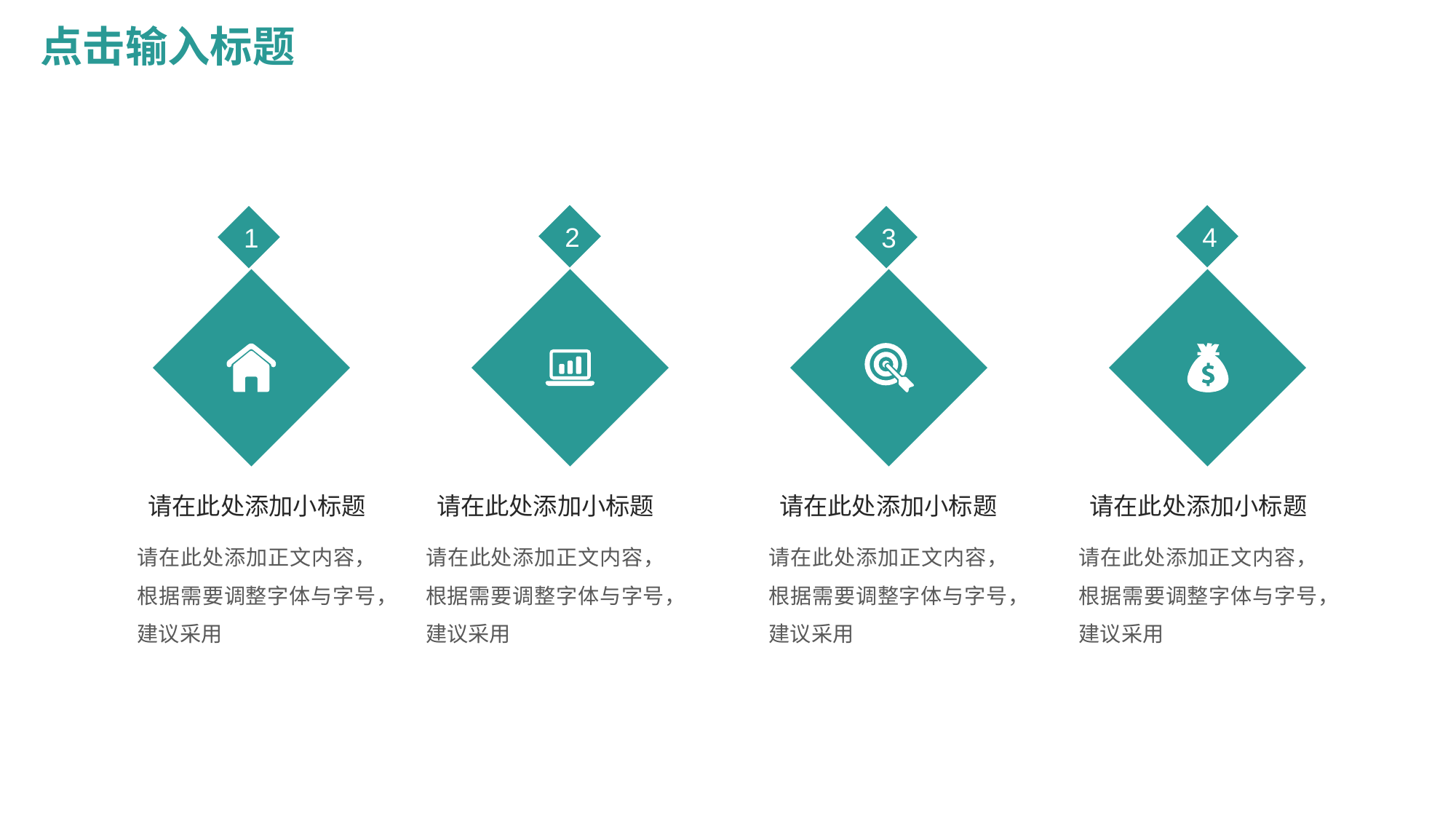

点击输入标题
2
4
1
3

请在此处添加小标题
请在此处添加小标题
请在此处添加小标题
请在此处添加小标题
请在此处添加正文内容，根据需要调整字体与字号，建议采用
请在此处添加正文内容，根据需要调整字体与字号，建议采用
请在此处添加正文内容，根据需要调整字体与字号，建议采用
请在此处添加正文内容，根据需要调整字体与字号，建议采用